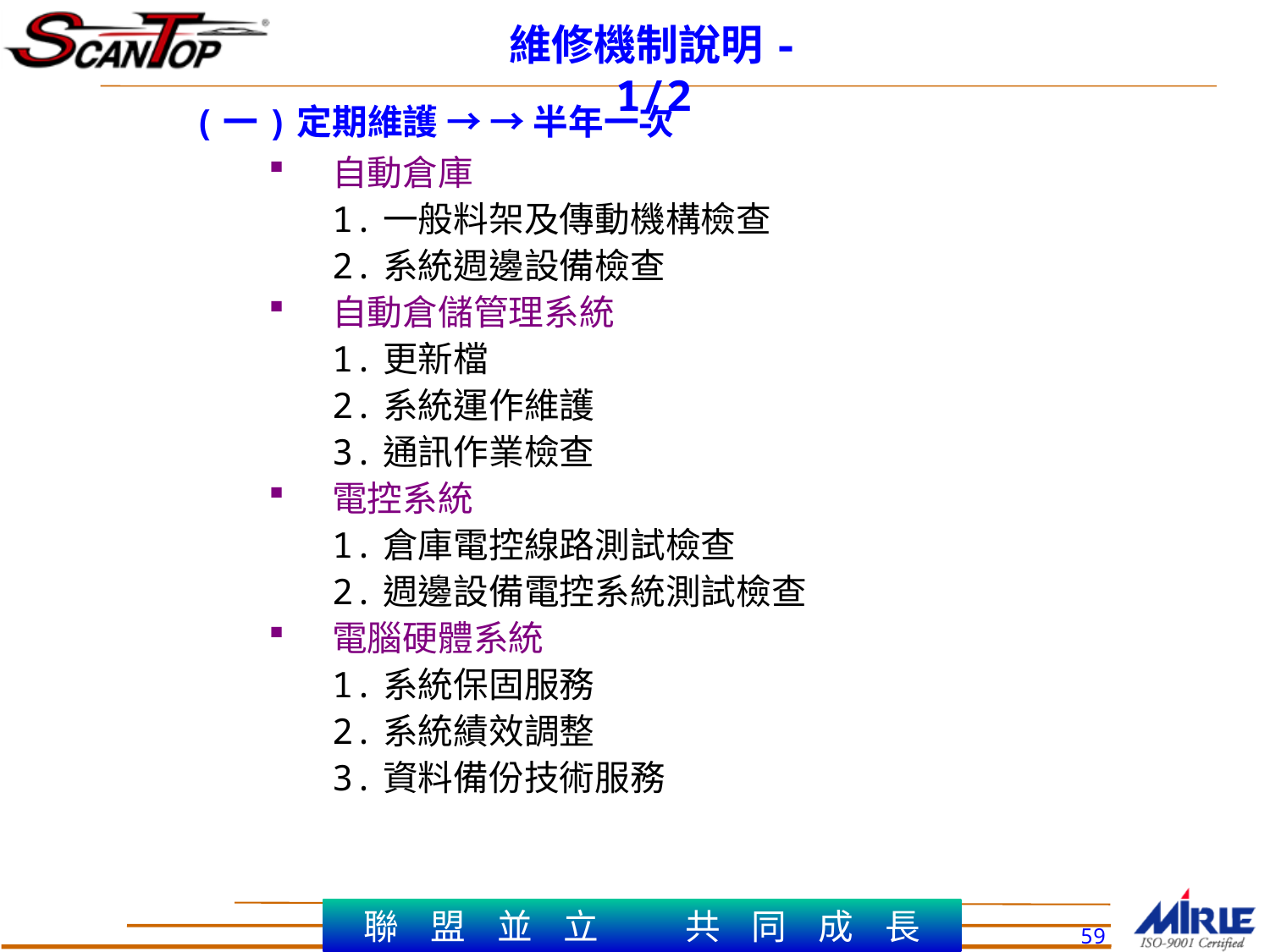

維修機制說明-1/2
(一)定期維護 → → 半年一次
自動倉庫
1.一般料架及傳動機構檢查
2.系統週邊設備檢查
自動倉儲管理系統
1.更新檔
2.系統運作維護
3.通訊作業檢查
電控系統
1.倉庫電控線路測試檢查
2.週邊設備電控系統測試檢查
電腦硬體系統
1.系統保固服務
2.系統績效調整
3.資料備份技術服務
59